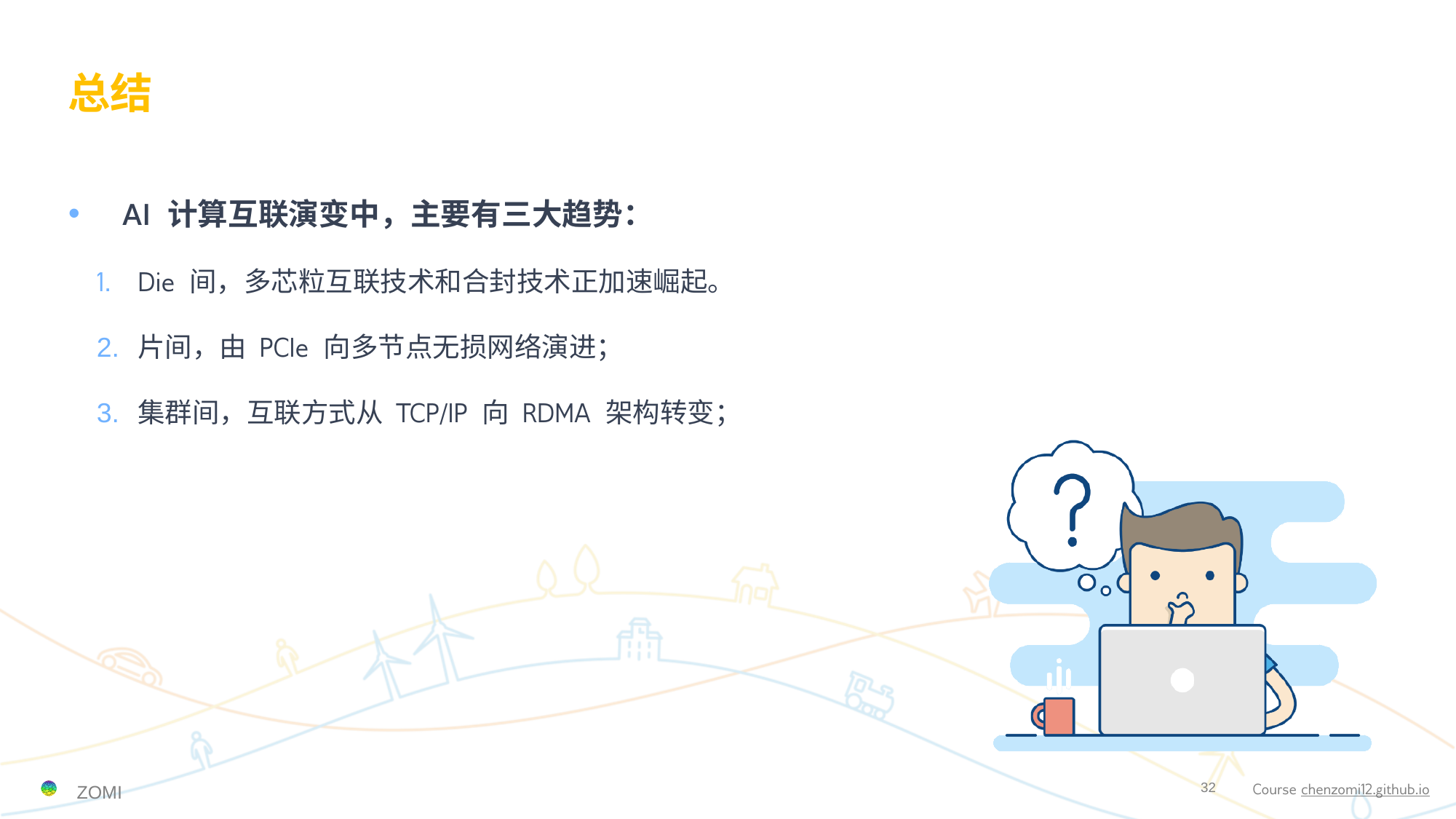

# 总结
AI 计算互联演变中，主要有三大趋势：
Die 间，多芯粒互联技术和合封技术正加速崛起。
片间，由 PCIe 向多节点无损网络演进；
集群间，互联方式从 TCP/IP 向 RDMA 架构转变；